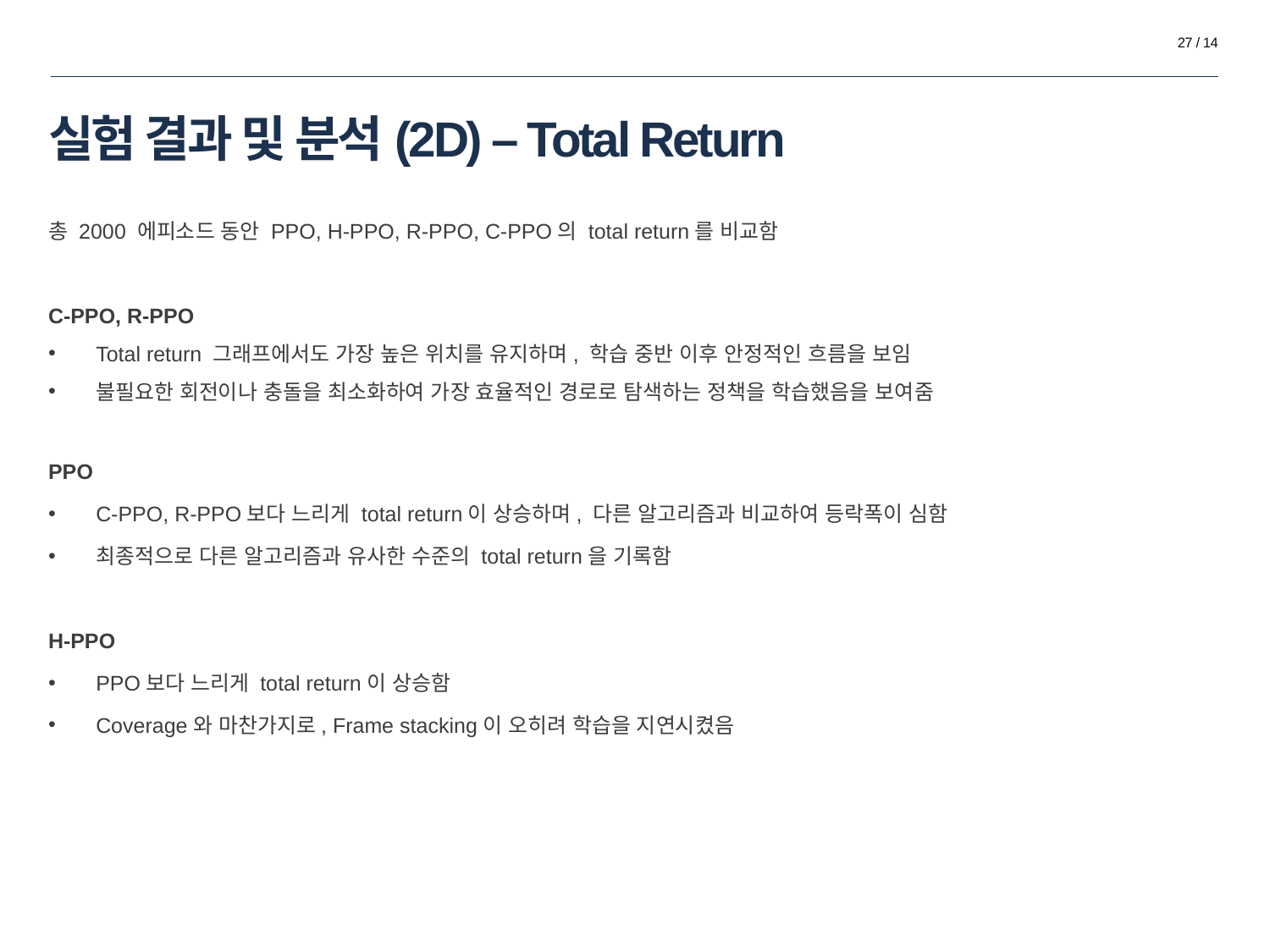

27 / 14
# 실험 결과 및 분석(2D) – Total Return
총 2000 에피소드 동안 PPO, H-PPO, R-PPO, C-PPO의 total return를 비교함

C-PPO, R-PPO
Total return 그래프에서도 가장 높은 위치를 유지하며, 학습 중반 이후 안정적인 흐름을 보임
불필요한 회전이나 충돌을 최소화하여 가장 효율적인 경로로 탐색하는 정책을 학습했음을 보여줌

PPO
C-PPO, R-PPO보다 느리게 total return이 상승하며, 다른 알고리즘과 비교하여 등락폭이 심함
최종적으로 다른 알고리즘과 유사한 수준의 total return을 기록함

H-PPO
PPO보다 느리게 total return이 상승함
Coverage와 마찬가지로, Frame stacking이 오히려 학습을 지연시켰음